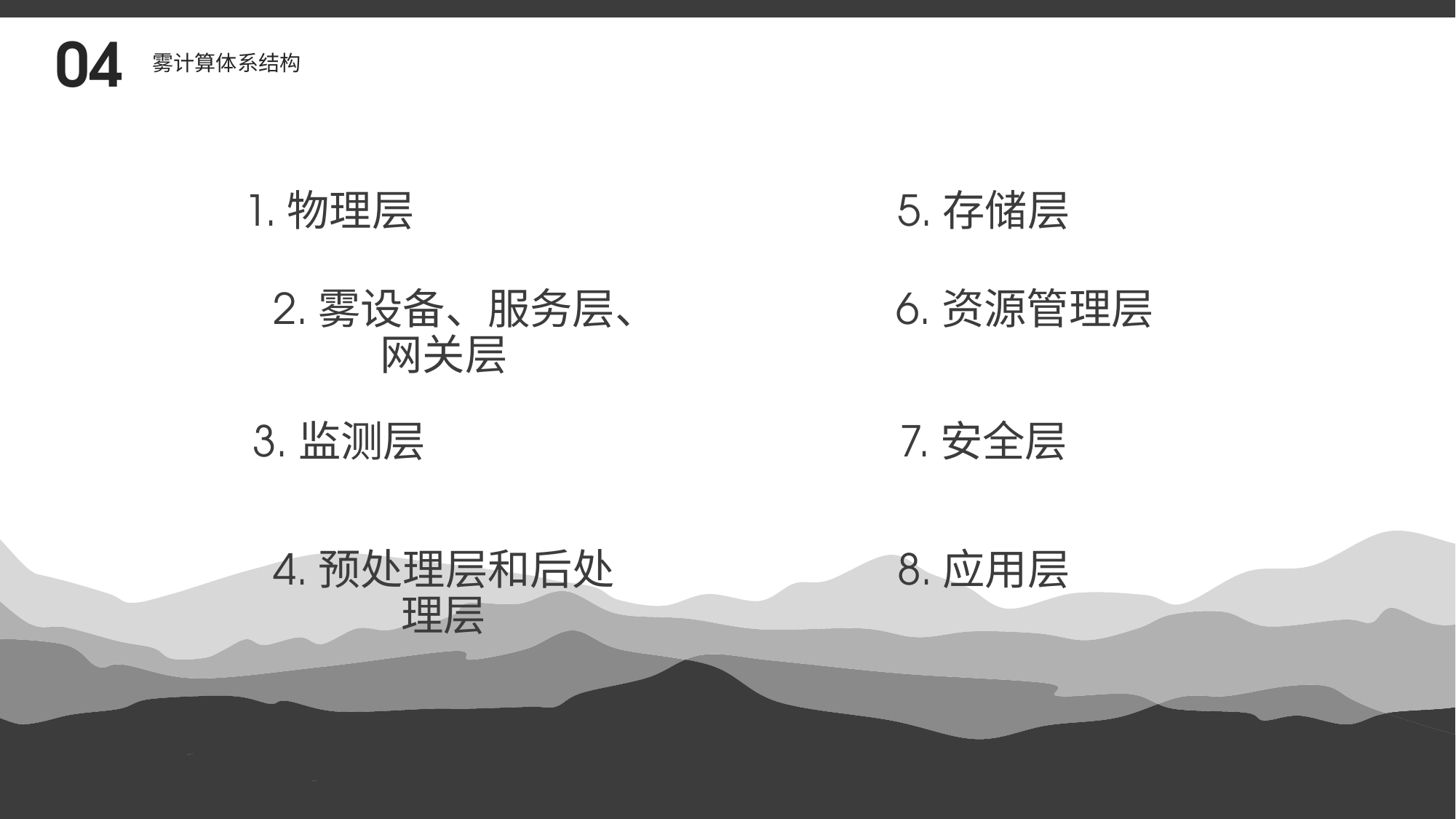

04
雾计算体系结构
1.物理层
5.存储层
2.雾设备、服务层、网关层
       6.资源管理层
3.监测层
7.安全层
4.预处理层和后处理层
8.应用层